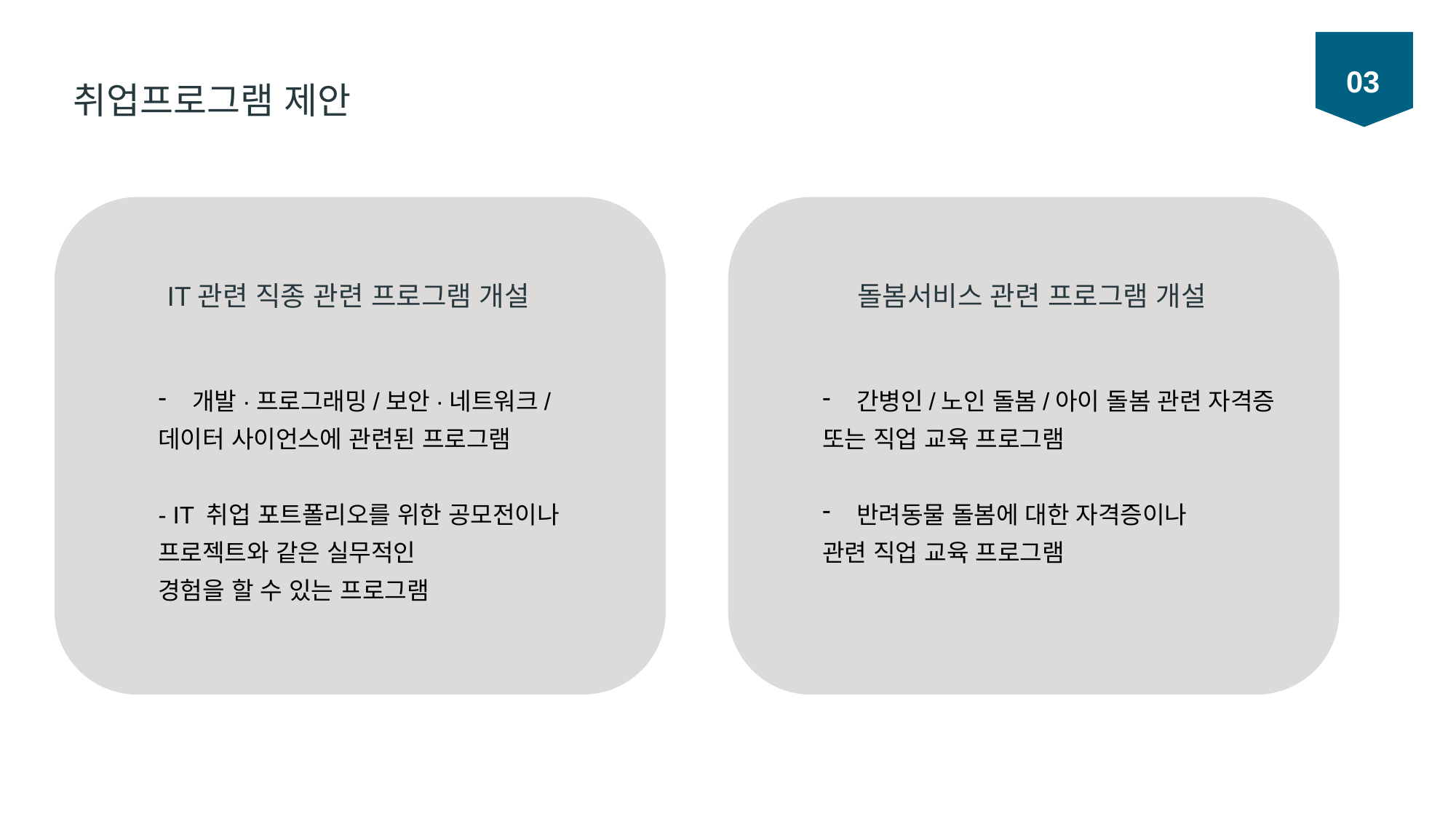

03
취업프로그램 제안

IT관련 직종 관련 프로그램 개설

개발·프로그래밍/보안·네트워크/
데이터 사이언스에 관련된 프로그램

- IT 취업 포트폴리오를 위한 공모전이나
프로젝트와 같은 실무적인
경험을 할 수 있는 프로그램

돌봄서비스 관련 프로그램 개설

간병인/노인 돌봄/아이 돌봄 관련 자격증
또는 직업 교육 프로그램

반려동물 돌봄에 대한 자격증이나
관련 직업 교육 프로그램